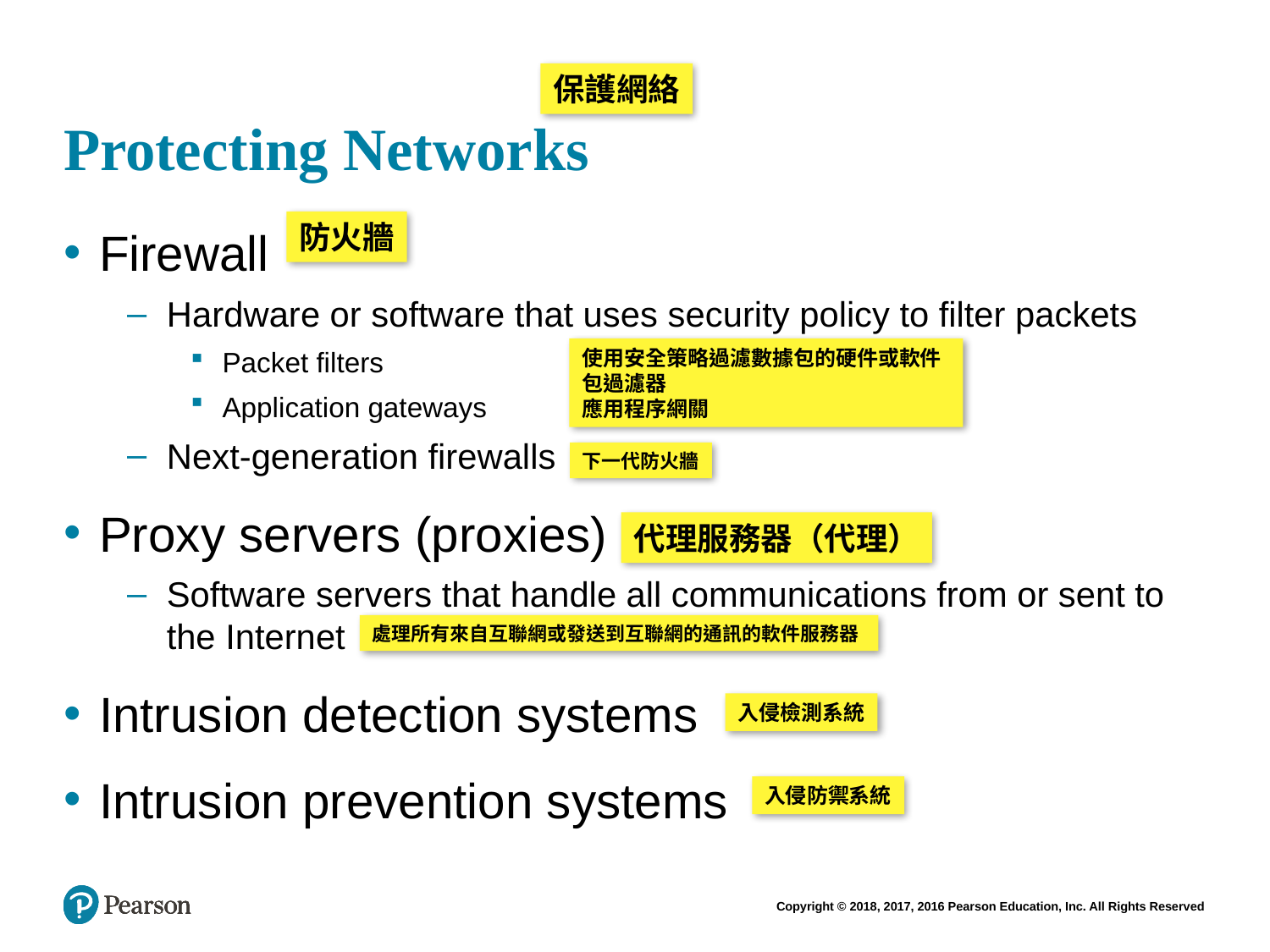

# Protecting Networks
保護網絡
防火牆
Firewall
Hardware or software that uses security policy to filter packets
Packet filters
Application gateways
Next-generation firewalls
Proxy servers (proxies)
Software servers that handle all communications from or sent to the Internet
Intrusion detection systems
Intrusion prevention systems
使用安全策略過濾數據包的硬件或軟件
包過濾器
應用程序網關
下一代防火牆
代理服務器（代理）
處理所有來自互聯網或發送到互聯網的通訊的軟件服務器
入侵檢測系統
入侵防禦系統